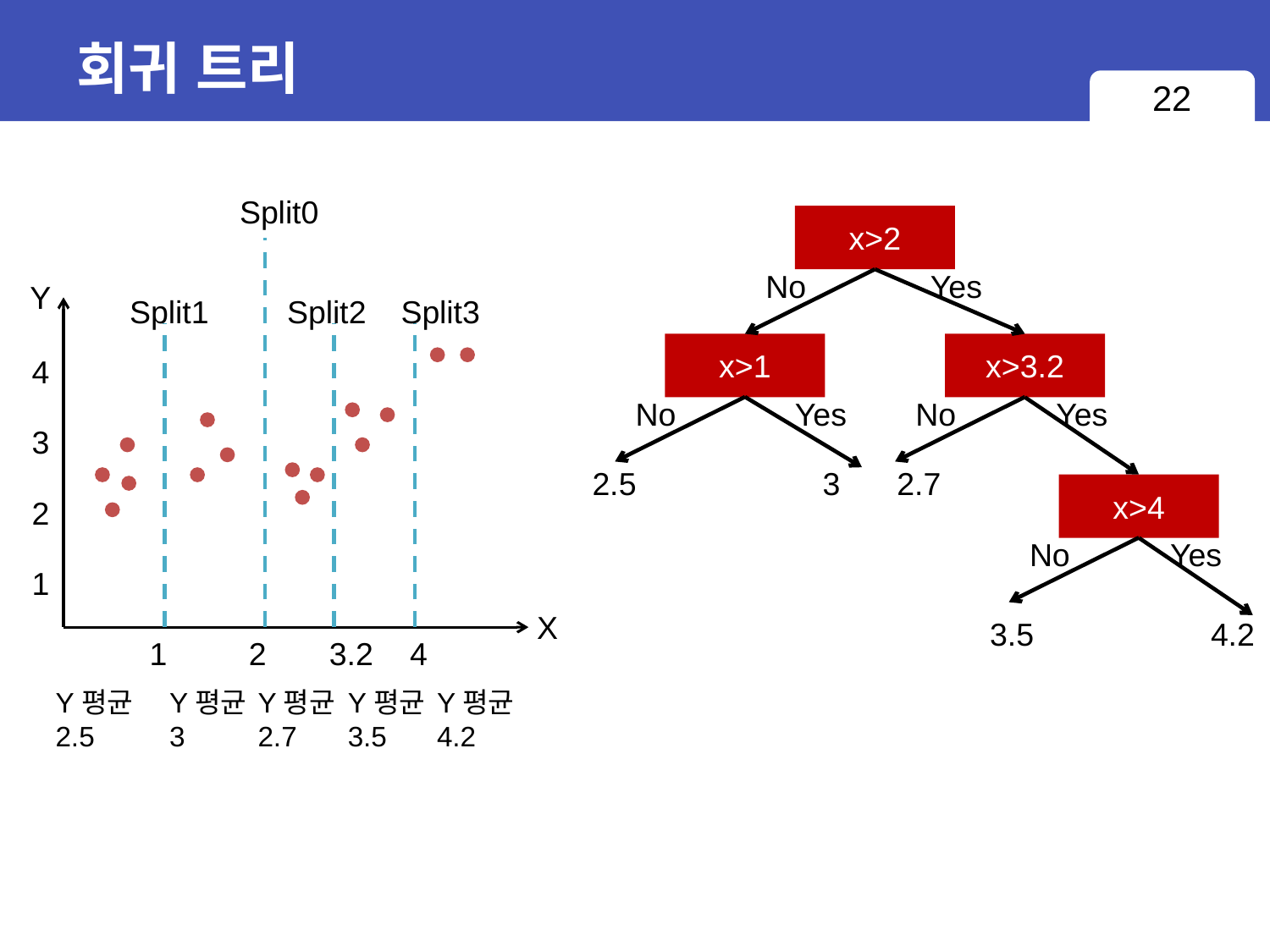

# 회귀 트리
22
Split0
x>2
No
Yes
Y
Split1
Split2
Split3
x>1
x>3.2
4

No
Yes
No
Yes

3

2.5
3
2.7

x>4

2

No
Yes
1
X
3.5
4.2
1
2
3.2
4
Y평균
2.5
Y평균
3
Y평균
2.7
Y평균
3.5
Y평균
4.2